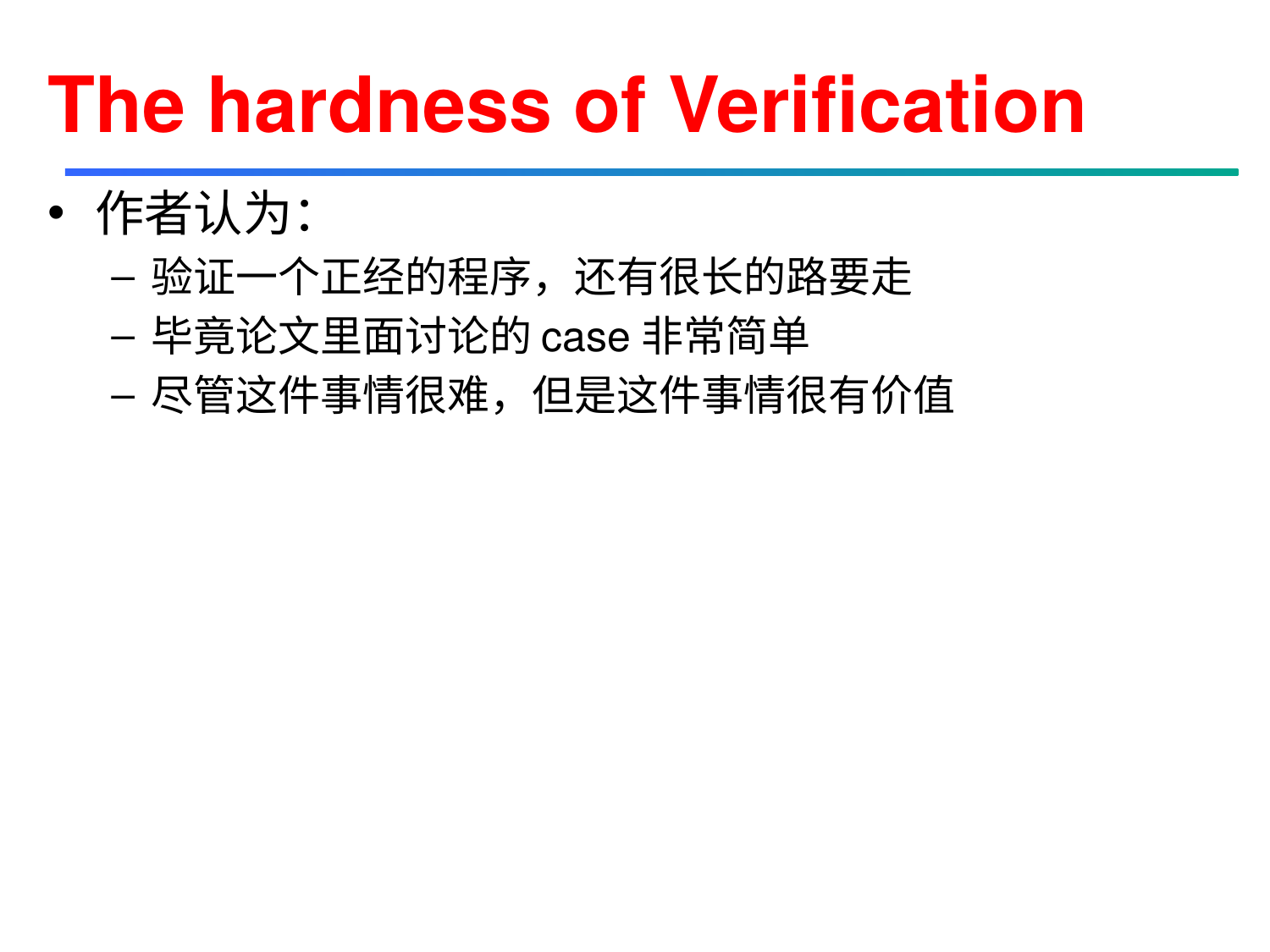

# The hardness of Verification
作者认为：
验证一个正经的程序，还有很长的路要走
毕竟论文里面讨论的case非常简单
尽管这件事情很难，但是这件事情很有价值